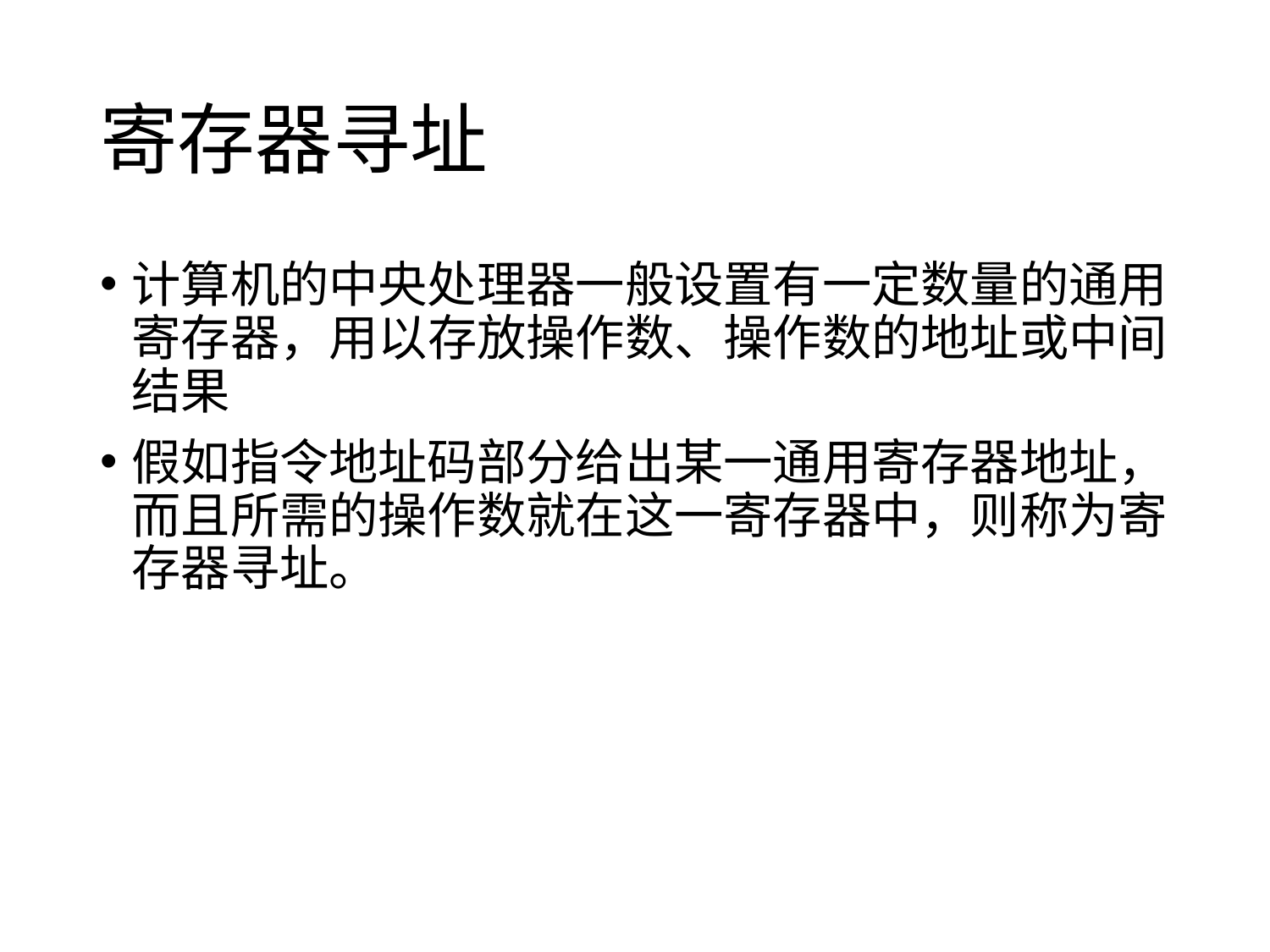

# 寄存器寻址
计算机的中央处理器一般设置有一定数量的通用寄存器，用以存放操作数、操作数的地址或中间结果
假如指令地址码部分给出某一通用寄存器地址，而且所需的操作数就在这一寄存器中，则称为寄存器寻址。